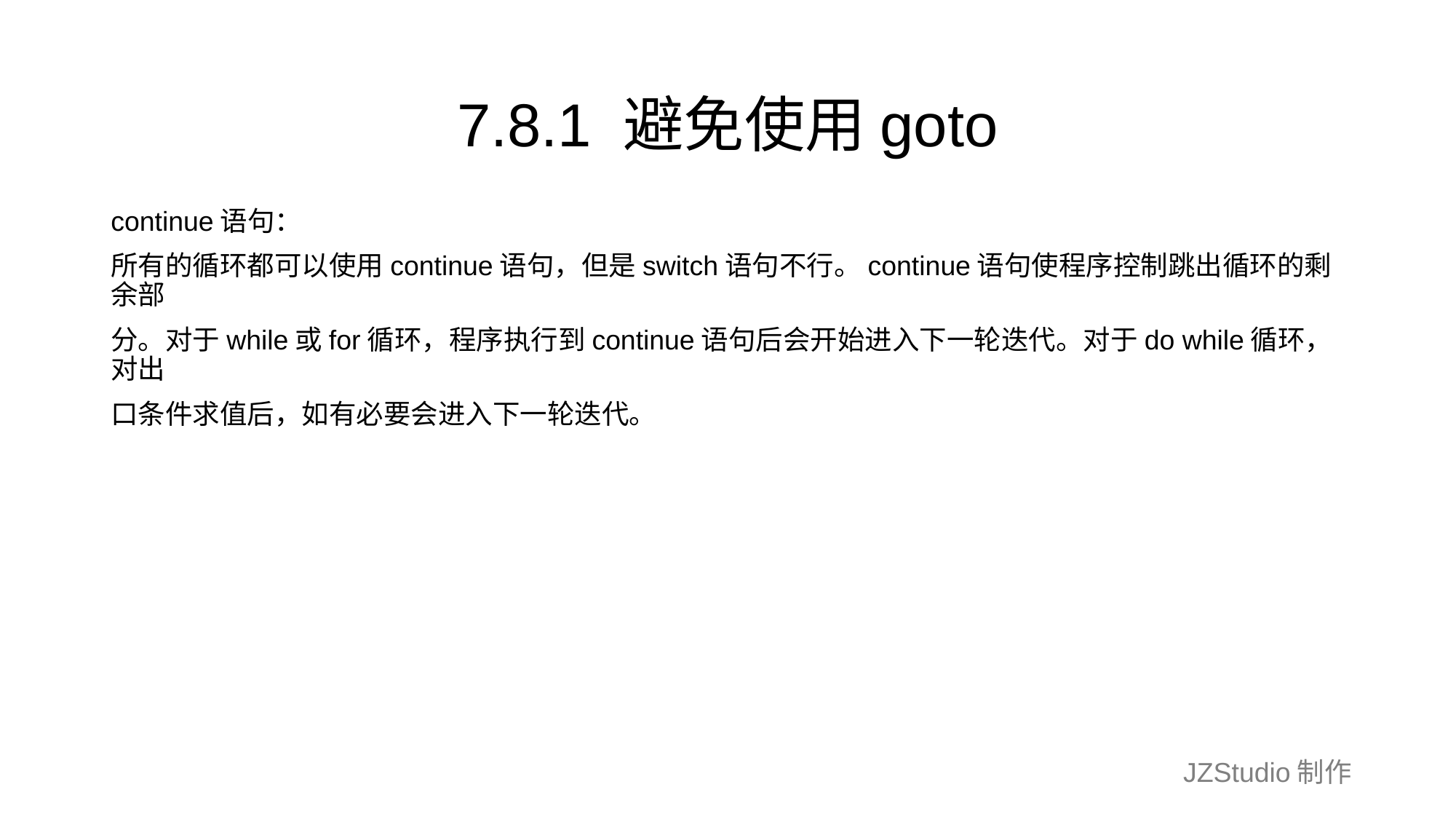

# 7.8.1 避免使用goto
continue语句：
所有的循环都可以使用continue语句，但是switch语句不行。continue语句使程序控制跳出循环的剩余部
分。对于while或for循环，程序执行到continue语句后会开始进入下一轮迭代。对于do while循环，对出
口条件求值后，如有必要会进入下一轮迭代。